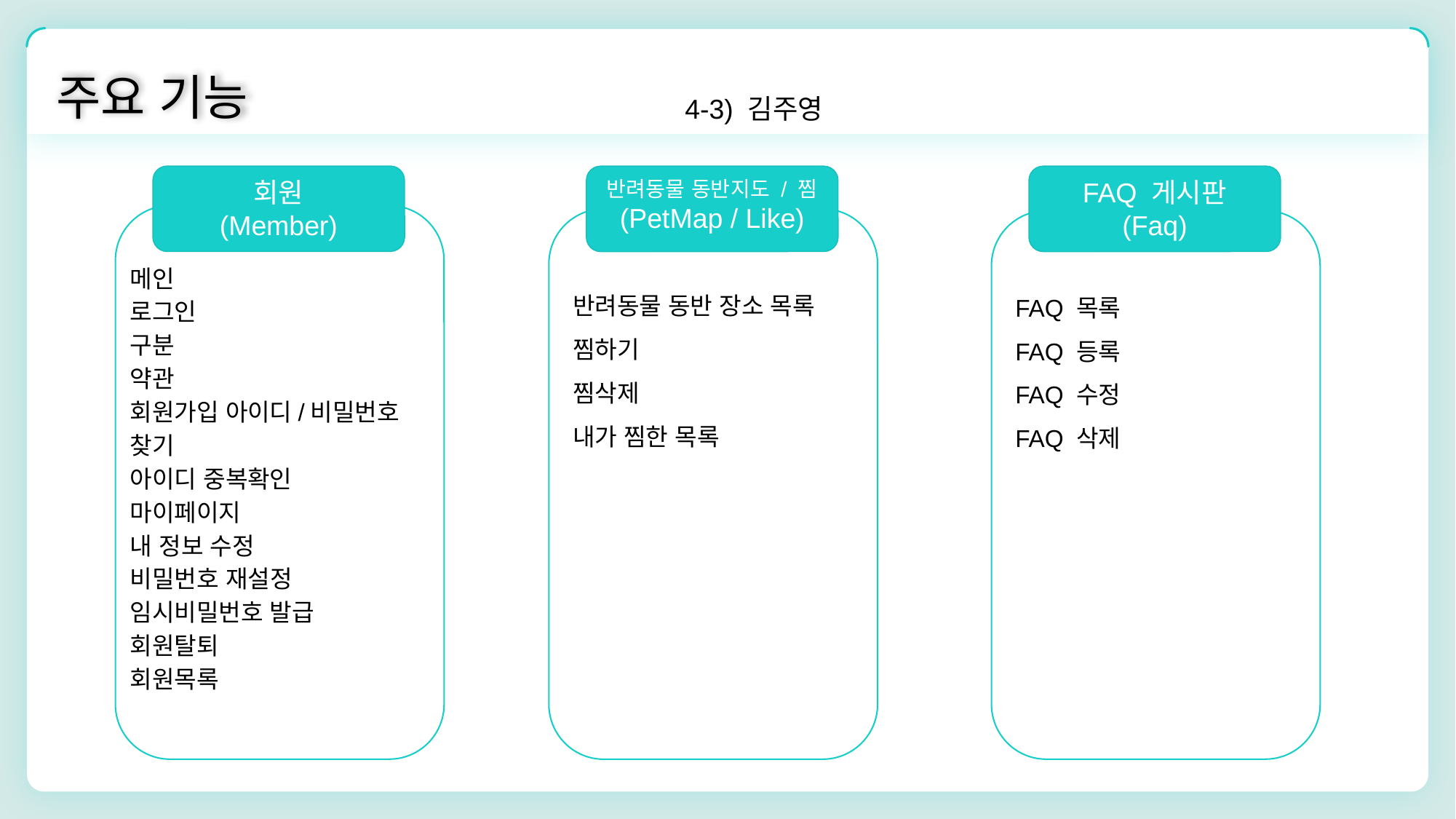

주요 기능
4-3) 김주영
회원
(Member)
반려동물 동반지도 / 찜
(PetMap / Like)
FAQ 게시판
(Faq)

메인
로그인
구분
약관
회원가입 아이디/비밀번호 찾기
아이디 중복확인
마이페이지
내 정보 수정
비밀번호 재설정
임시비밀번호 발급
회원탈퇴
회원목록

반려동물 동반 장소 목록
찜하기
찜삭제
내가 찜한 목록
FAQ 목록
FAQ 등록
FAQ 수정
FAQ 삭제